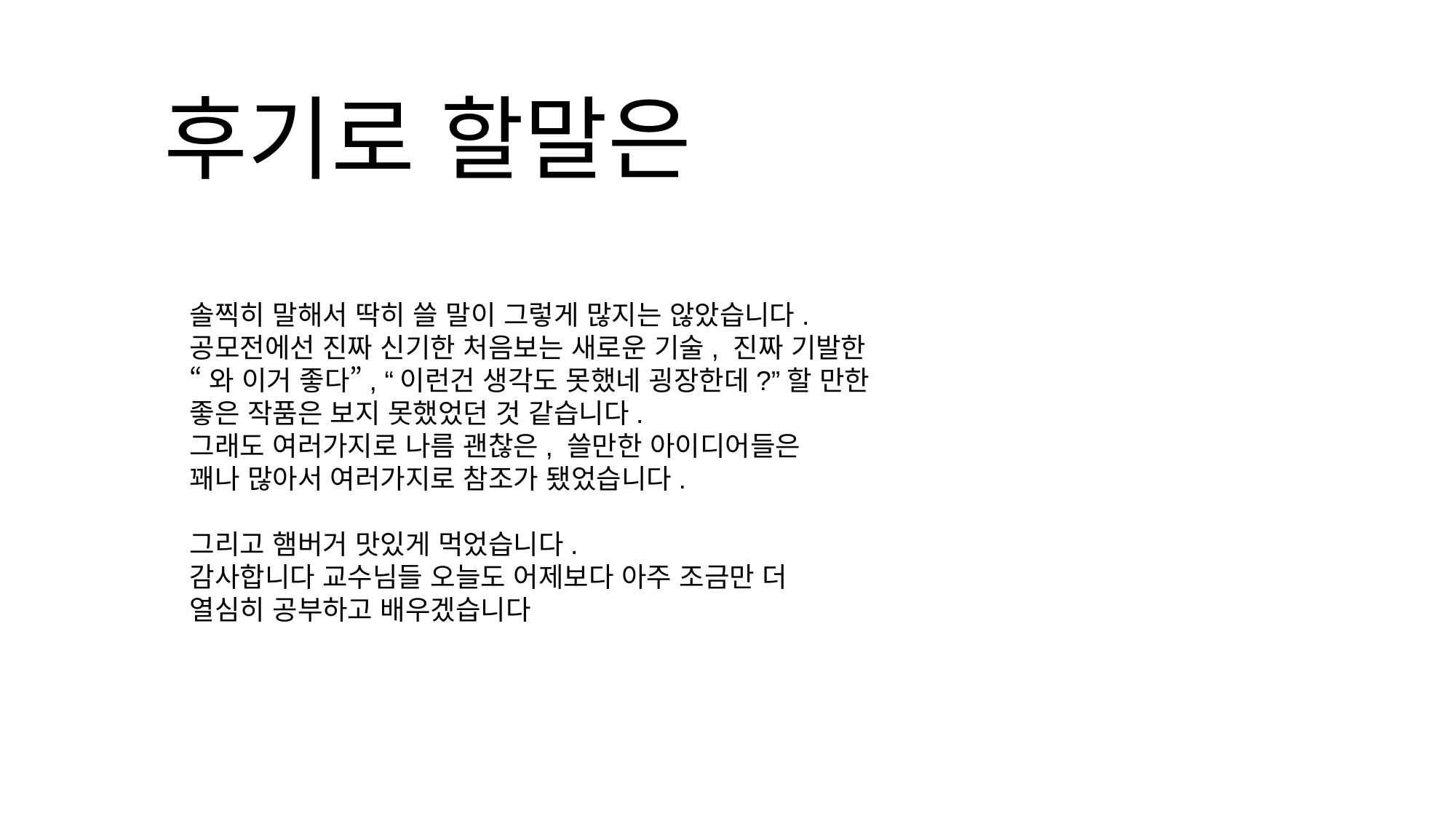

후기로 할말은
솔찍히 말해서 딱히 쓸 말이 그렇게 많지는 않았습니다.
공모전에선 진짜 신기한 처음보는 새로운 기술, 진짜 기발한
“와 이거 좋다”, “이런건 생각도 못했네 굉장한데?”할 만한
좋은 작품은 보지 못했었던 것 같습니다.
그래도 여러가지로 나름 괜찮은, 쓸만한 아이디어들은
꽤나 많아서 여러가지로 참조가 됐었습니다.

그리고 햄버거 맛있게 먹었습니다.
감사합니다 교수님들 오늘도 어제보다 아주 조금만 더
열심히 공부하고 배우겠습니다